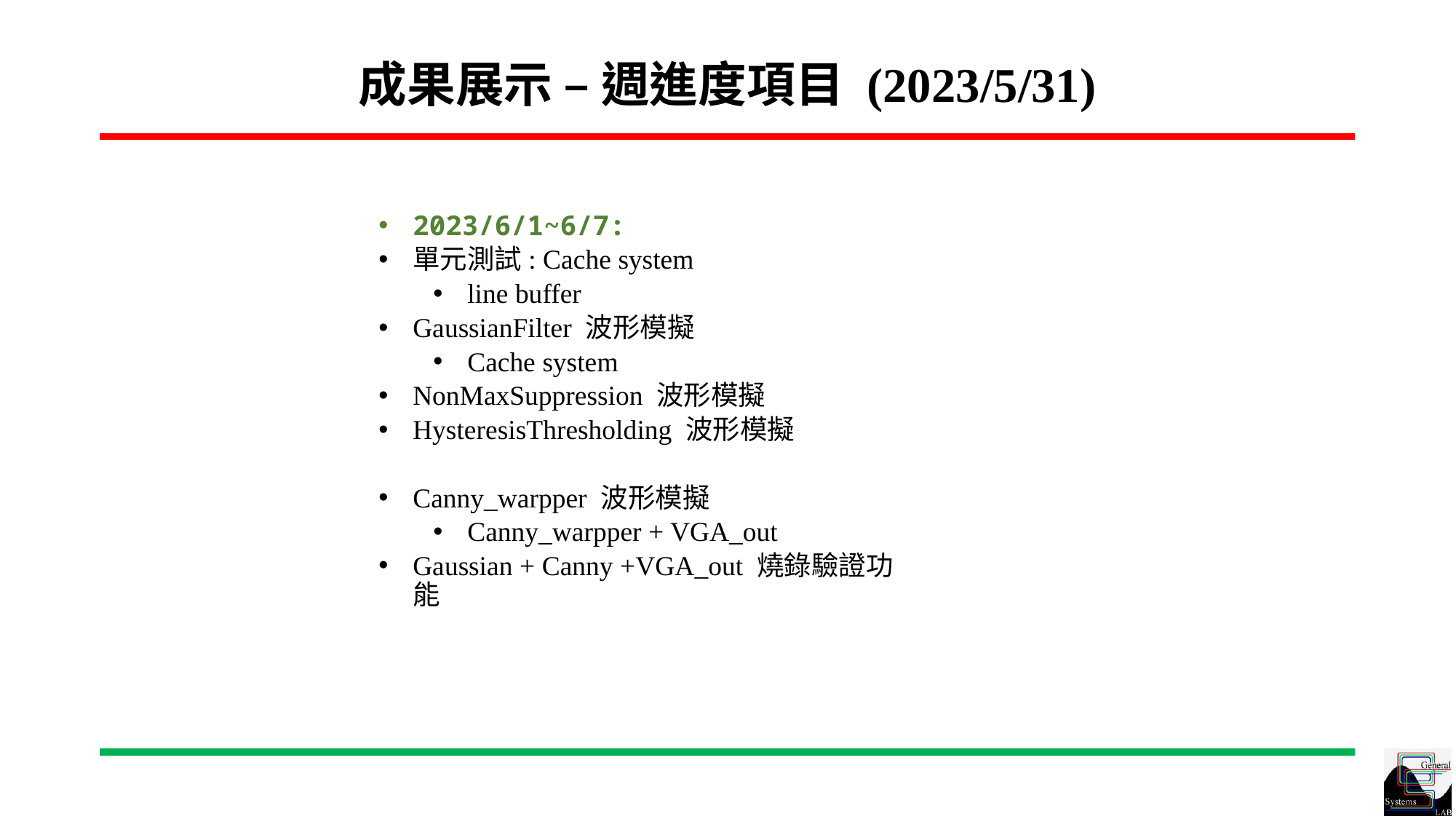

# 成果展示 – 週進度項目 (2023/5/31)
2023/6/1~6/7:
單元測試: Cache system
line buffer
GaussianFilter 波形模擬
Cache system
NonMaxSuppression 波形模擬
HysteresisThresholding 波形模擬

Canny_warpper 波形模擬
Canny_warpper + VGA_out
Gaussian + Canny +VGA_out 燒錄驗證功能